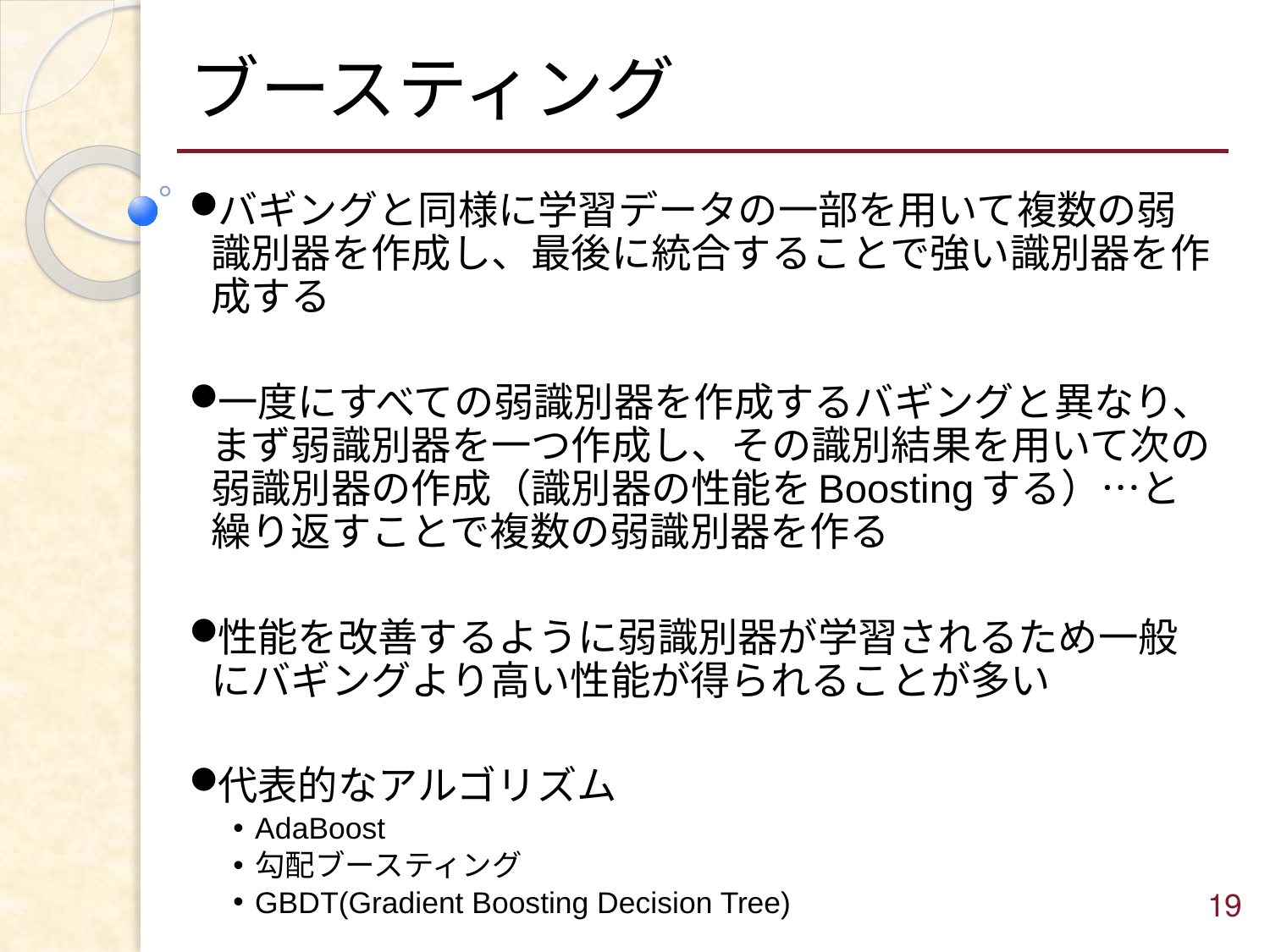

# ブースティング
バギングと同様に学習データの一部を用いて複数の弱識別器を作成し、最後に統合することで強い識別器を作成する

一度にすべての弱識別器を作成するバギングと異なり、まず弱識別器を一つ作成し、その識別結果を用いて次の弱識別器の作成（識別器の性能をBoostingする）…と繰り返すことで複数の弱識別器を作る

性能を改善するように弱識別器が学習されるため一般にバギングより高い性能が得られることが多い

代表的なアルゴリズム
AdaBoost
勾配ブースティング
GBDT(Gradient Boosting Decision Tree)

19